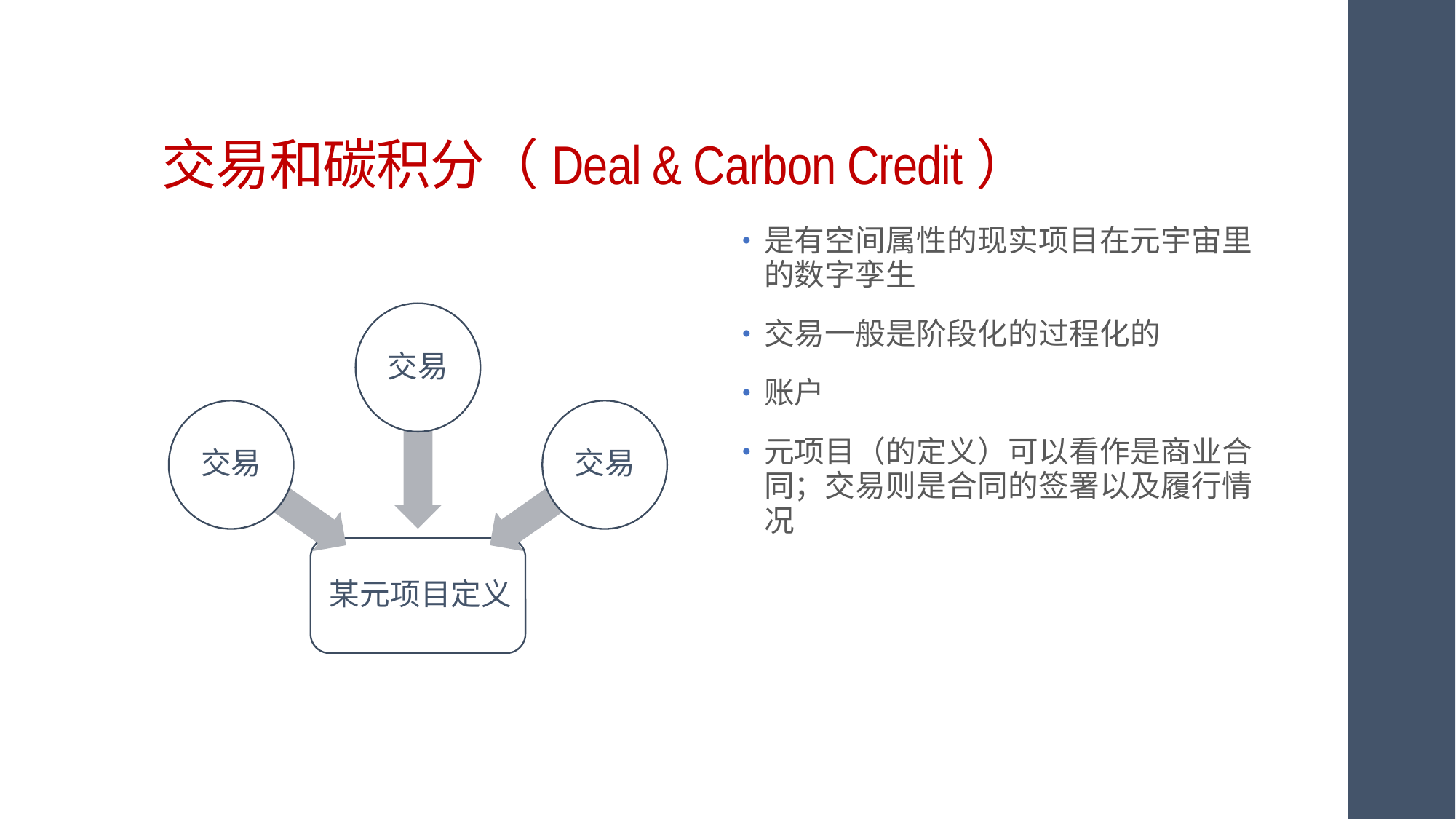

# 交易和碳积分（Deal & Carbon Credit）
某元项目定义
交易
交易
交易
是有空间属性的现实项目在元宇宙里的数字孪生
交易一般是阶段化的过程化的
账户
元项目（的定义）可以看作是商业合同；交易则是合同的签署以及履行情况